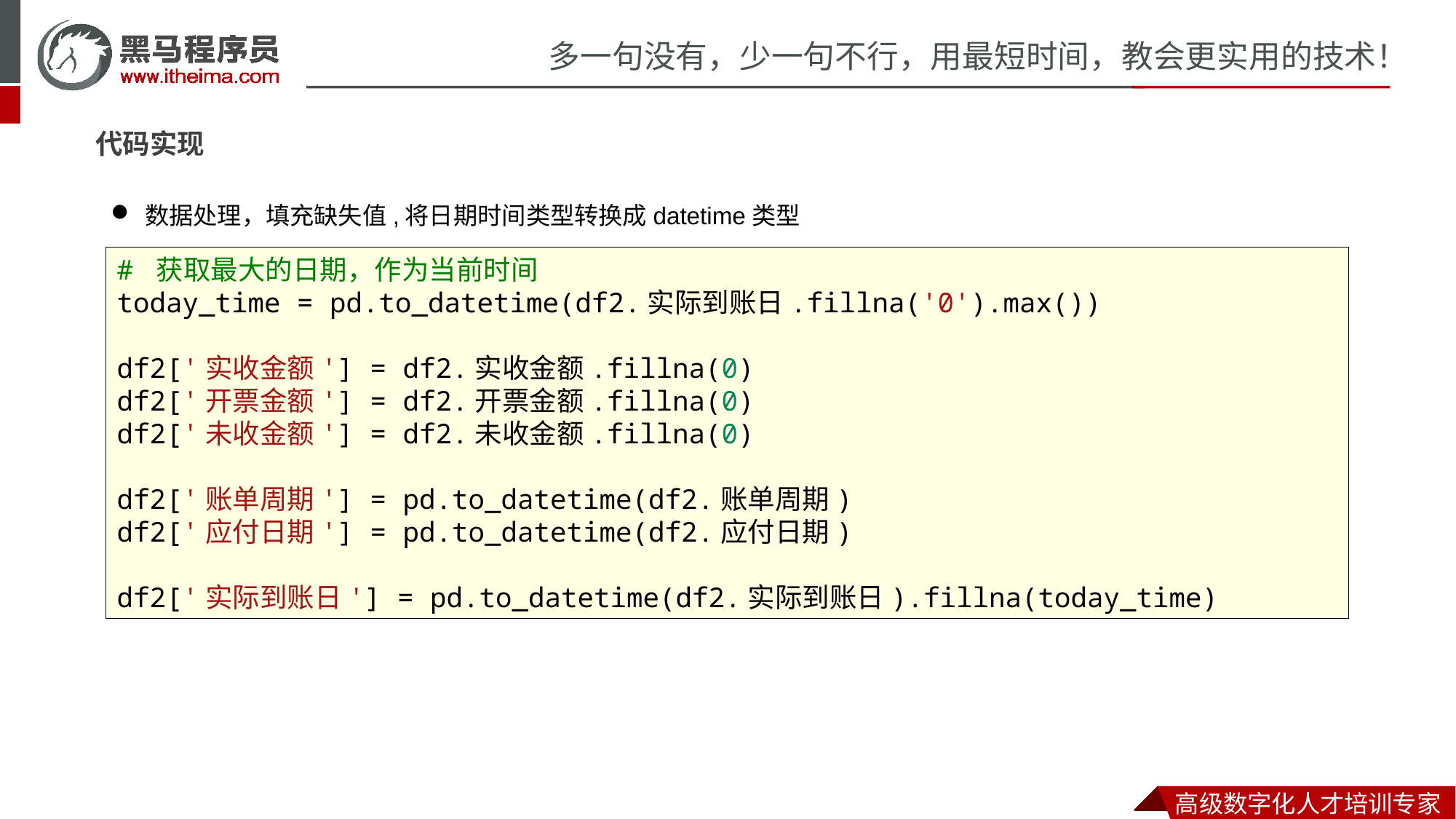

代码实现
数据处理，填充缺失值,将日期时间类型转换成datetime类型

# 获取最大的日期，作为当前时间
today_time = pd.to_datetime(df2.实际到账日.fillna('0').max())
df2['实收金额'] = df2.实收金额.fillna(0)
df2['开票金额'] = df2.开票金额.fillna(0)
df2['未收金额'] = df2.未收金额.fillna(0)
df2['账单周期'] = pd.to_datetime(df2.账单周期)
df2['应付日期'] = pd.to_datetime(df2.应付日期)
df2['实际到账日'] = pd.to_datetime(df2.实际到账日).fillna(today_time)